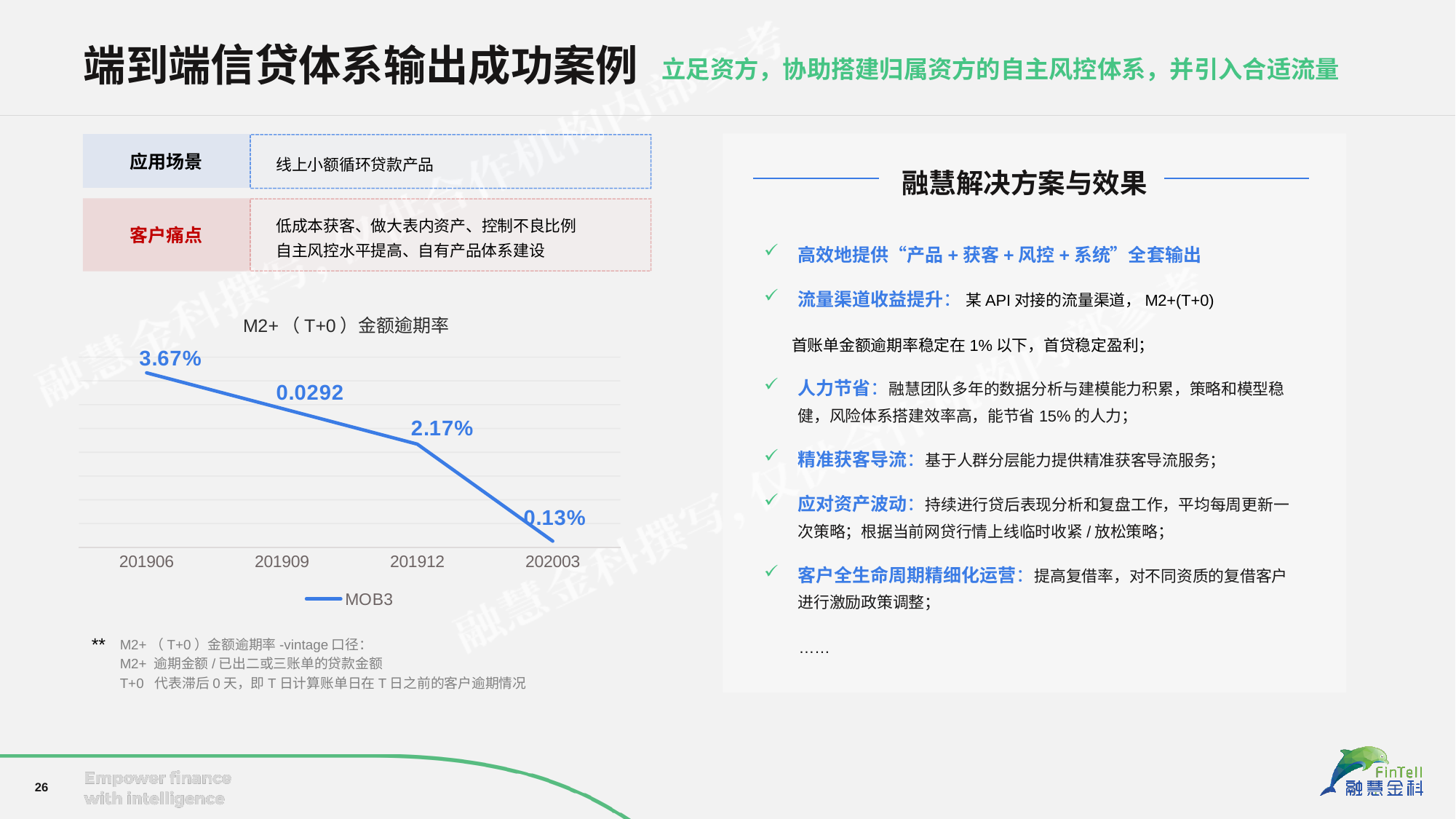

端到端信贷体系输出成功案例
立足资方，协助搭建归属资方的自主风控体系，并引入合适流量

应用场景
线上小额循环贷款产品
融慧解决方案与效果
客户痛点
低成本获客、做大表内资产、控制不良比例
自主风控水平提高、自有产品体系建设
高效地提供“产品+获客+风控+系统”全套输出
流量渠道收益提升： 某API对接的流量渠道，M2+(T+0)
       首账单金额逾期率稳定在1%以下，首贷稳定盈利；
人力节省：融慧团队多年的数据分析与建模能力积累，策略和模型稳健，风险体系搭建效率高，能节省15%的人力；
精准获客导流：基于人群分层能力提供精准获客导流服务；
应对资产波动：持续进行贷后表现分析和复盘工作，平均每周更新一次策略；根据当前网贷行情上线临时收紧/放松策略；
客户全生命周期精细化运营：提高复借率，对不同资质的复借客户进行激励政策调整；
        ……

### Chart: M2+（T+0）金额逾期率

| Category | MOB3 |
|---|---|
| 201906 | 0.0367 |
| 201909 | 0.0292 |
| 201912 | 0.0217 |
| 202003 | 0.0013 |
**
M2+（T+0）金额逾期率-vintage口径：
M2+ 逾期金额/已出二或三账单的贷款金额
T+0  代表滞后0天，即T日计算账单日在T日之前的客户逾期情况